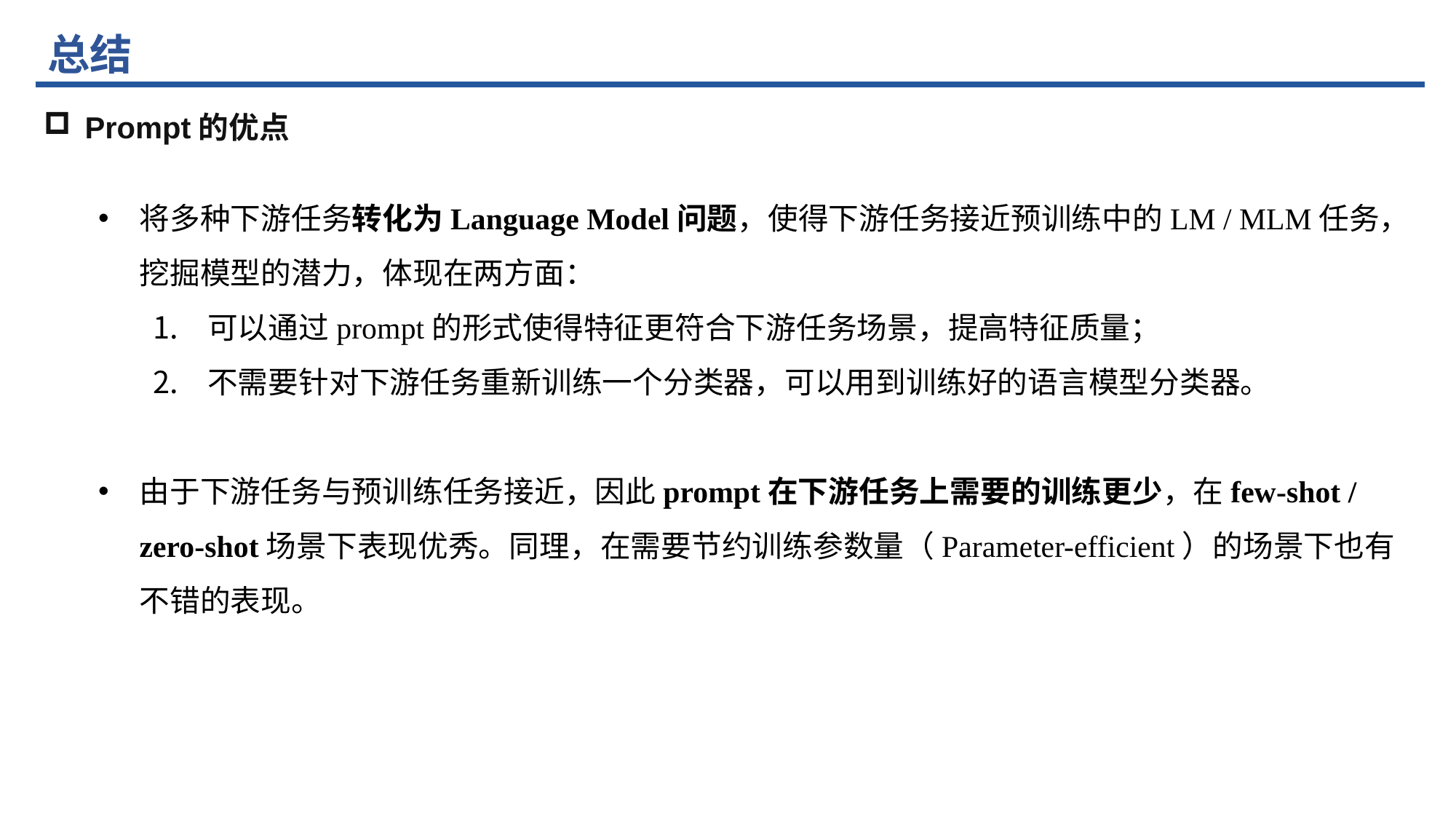

总结
Prompt的优点

将多种下游任务转化为Language Model问题，使得下游任务接近预训练中的LM / MLM任务，挖掘模型的潜力，体现在两方面：
可以通过prompt的形式使得特征更符合下游任务场景，提高特征质量；
不需要针对下游任务重新训练一个分类器，可以用到训练好的语言模型分类器。

由于下游任务与预训练任务接近，因此prompt在下游任务上需要的训练更少，在few-shot / zero-shot场景下表现优秀。同理，在需要节约训练参数量（Parameter-efficient）的场景下也有不错的表现。